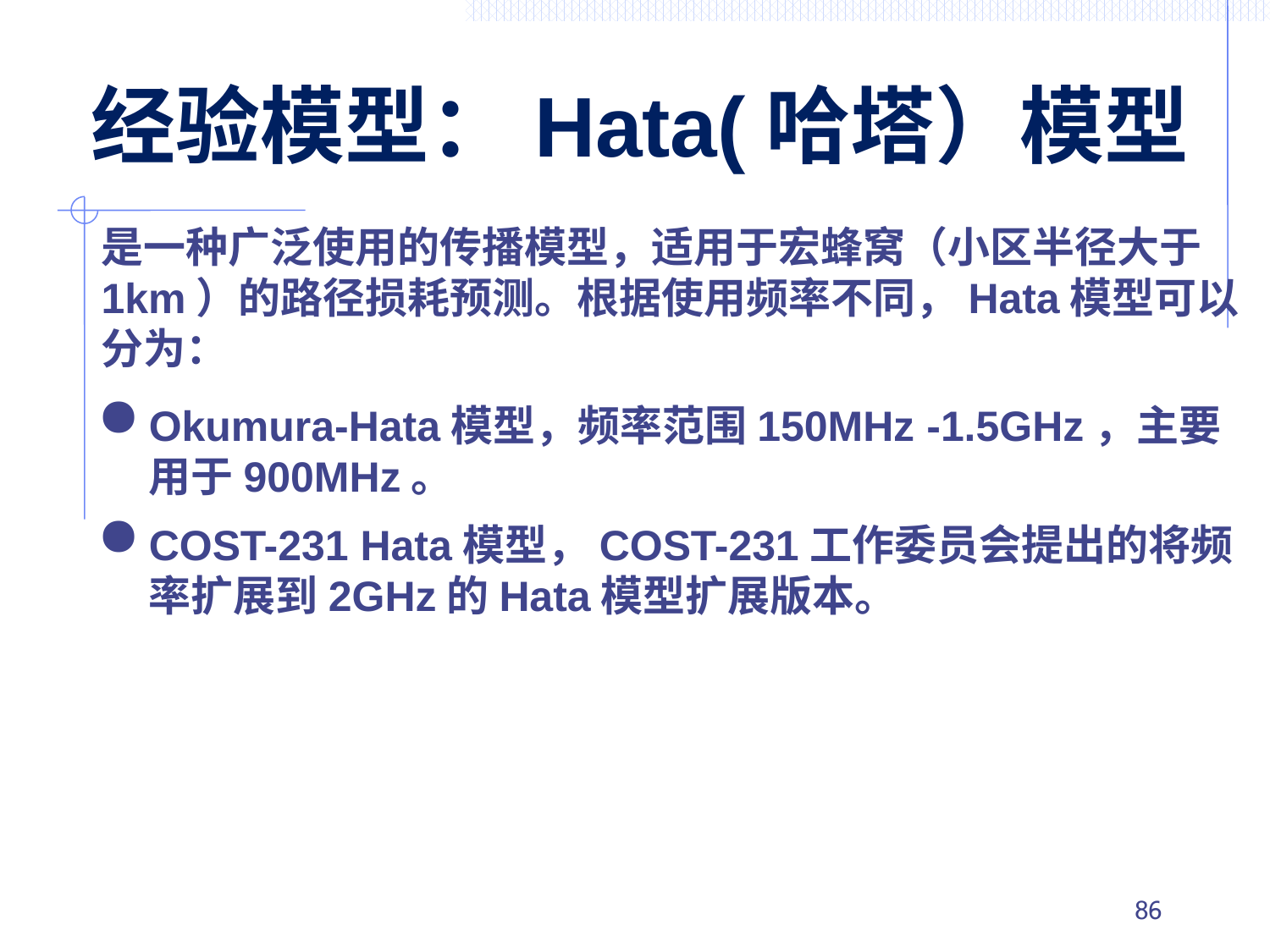

# 经验模型：Hata(哈塔）模型
是一种广泛使用的传播模型，适用于宏蜂窝（小区半径大于1km）的路径损耗预测。根据使用频率不同，Hata模型可以分为：
Okumura-Hata模型，频率范围150MHz -1.5GHz，主要用于900MHz。
COST-231 Hata模型，COST-231工作委员会提出的将频率扩展到2GHz的Hata模型扩展版本。
86